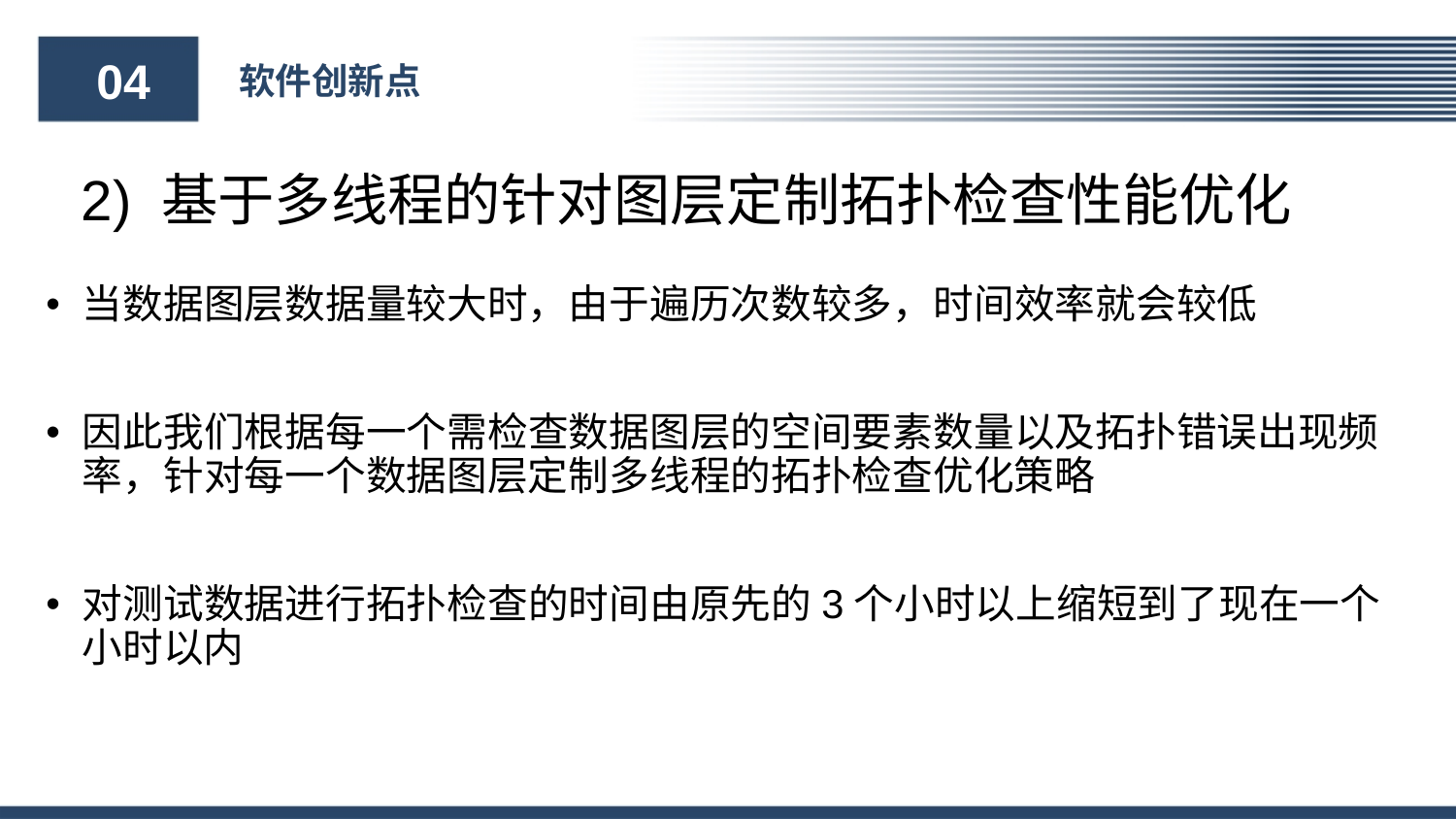

04
软件创新点
 2) 基于多线程的针对图层定制拓扑检查性能优化
当数据图层数据量较大时，由于遍历次数较多，时间效率就会较低

因此我们根据每一个需检查数据图层的空间要素数量以及拓扑错误出现频率，针对每一个数据图层定制多线程的拓扑检查优化策略

对测试数据进行拓扑检查的时间由原先的3个小时以上缩短到了现在一个小时以内